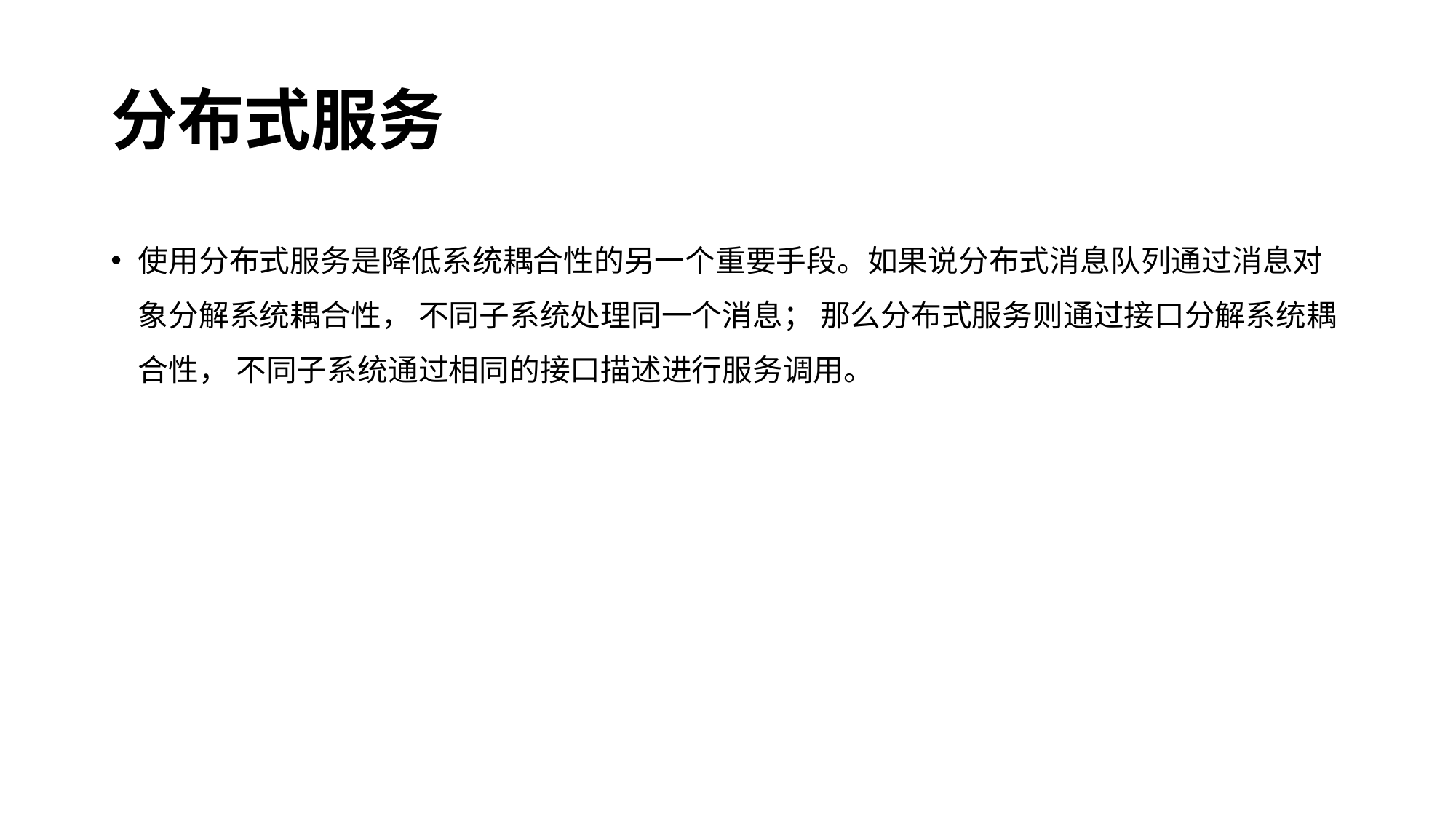

# 分布式服务
使用分布式服务是降低系统耦合性的另一个重要手段。如果说分布式消息队列通过消息对象分解系统耦合性， 不同子系统处理同一个消息； 那么分布式服务则通过接口分解系统耦合性， 不同子系统通过相同的接口描述进行服务调用。